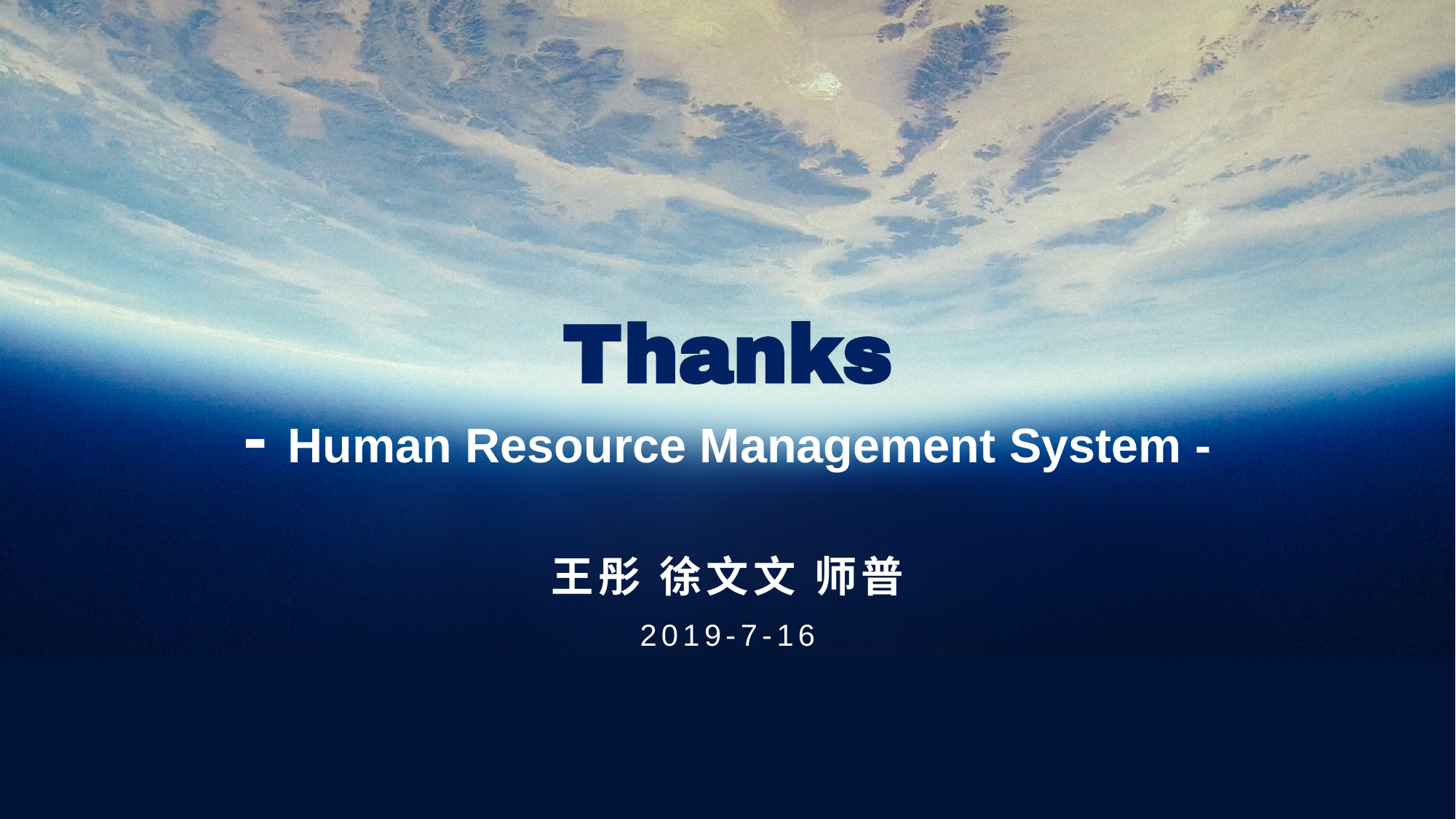

# Thanks - Human Resource Management System -
王彤 徐文文 师普
2019-7-16